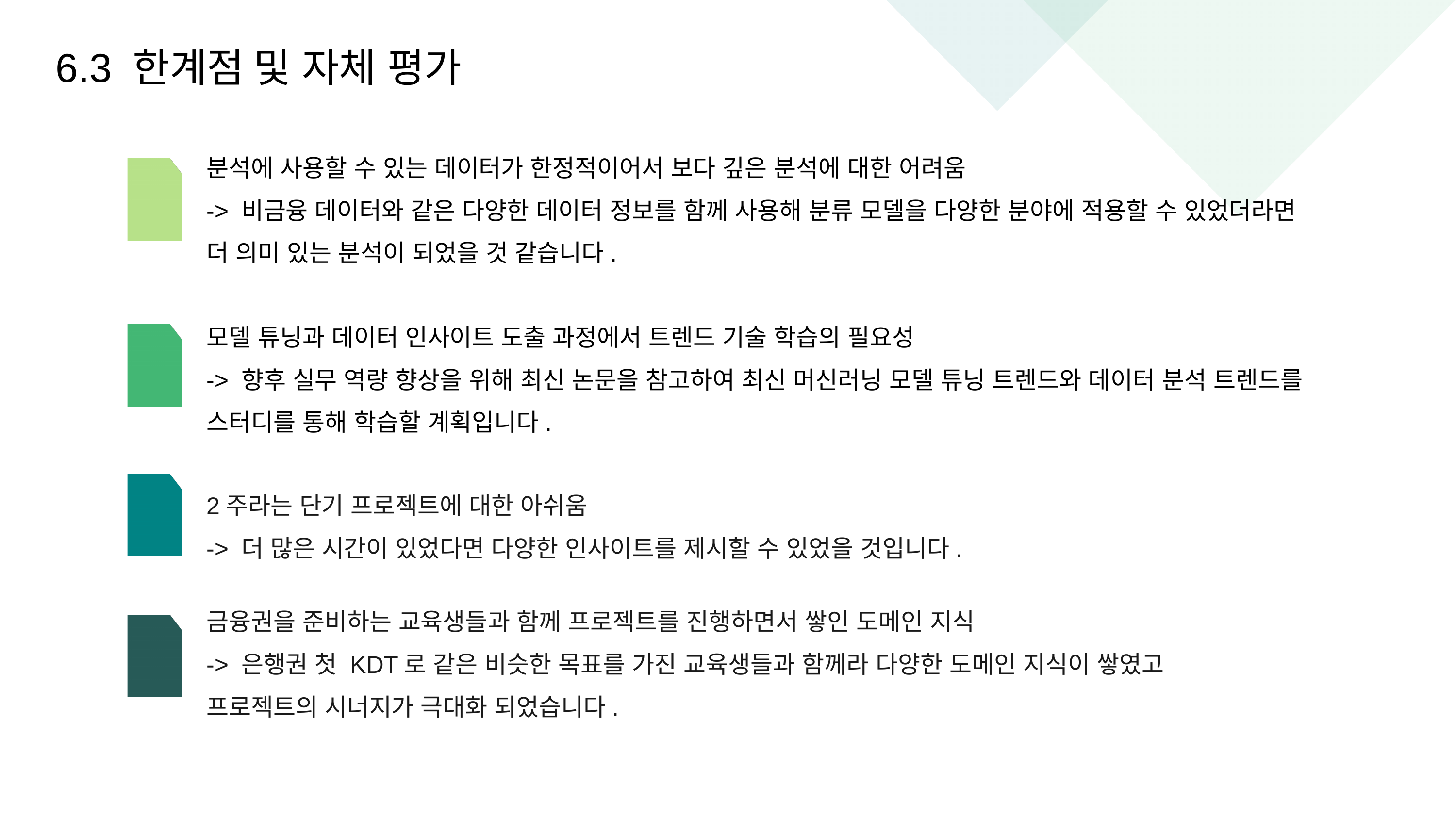

6.3 한계점 및 자체 평가
분석에 사용할 수 있는 데이터가 한정적이어서 보다 깊은 분석에 대한 어려움
-> 비금융 데이터와 같은 다양한 데이터 정보를 함께 사용해 분류 모델을 다양한 분야에 적용할 수 있었더라면
더 의미 있는 분석이 되었을 것 같습니다.

모델 튜닝과 데이터 인사이트 도출 과정에서 트렌드 기술 학습의 필요성
-> 향후 실무 역량 향상을 위해 최신 논문을 참고하여 최신 머신러닝 모델 튜닝 트렌드와 데이터 분석 트렌드를 스터디를 통해 학습할 계획입니다.

2주라는 단기 프로젝트에 대한 아쉬움
-> 더 많은 시간이 있었다면 다양한 인사이트를 제시할 수 있었을 것입니다.
금융권을 준비하는 교육생들과 함께 프로젝트를 진행하면서 쌓인 도메인 지식
-> 은행권 첫 KDT로 같은 비슷한 목표를 가진 교육생들과 함께라 다양한 도메인 지식이 쌓였고
프로젝트의 시너지가 극대화 되었습니다.